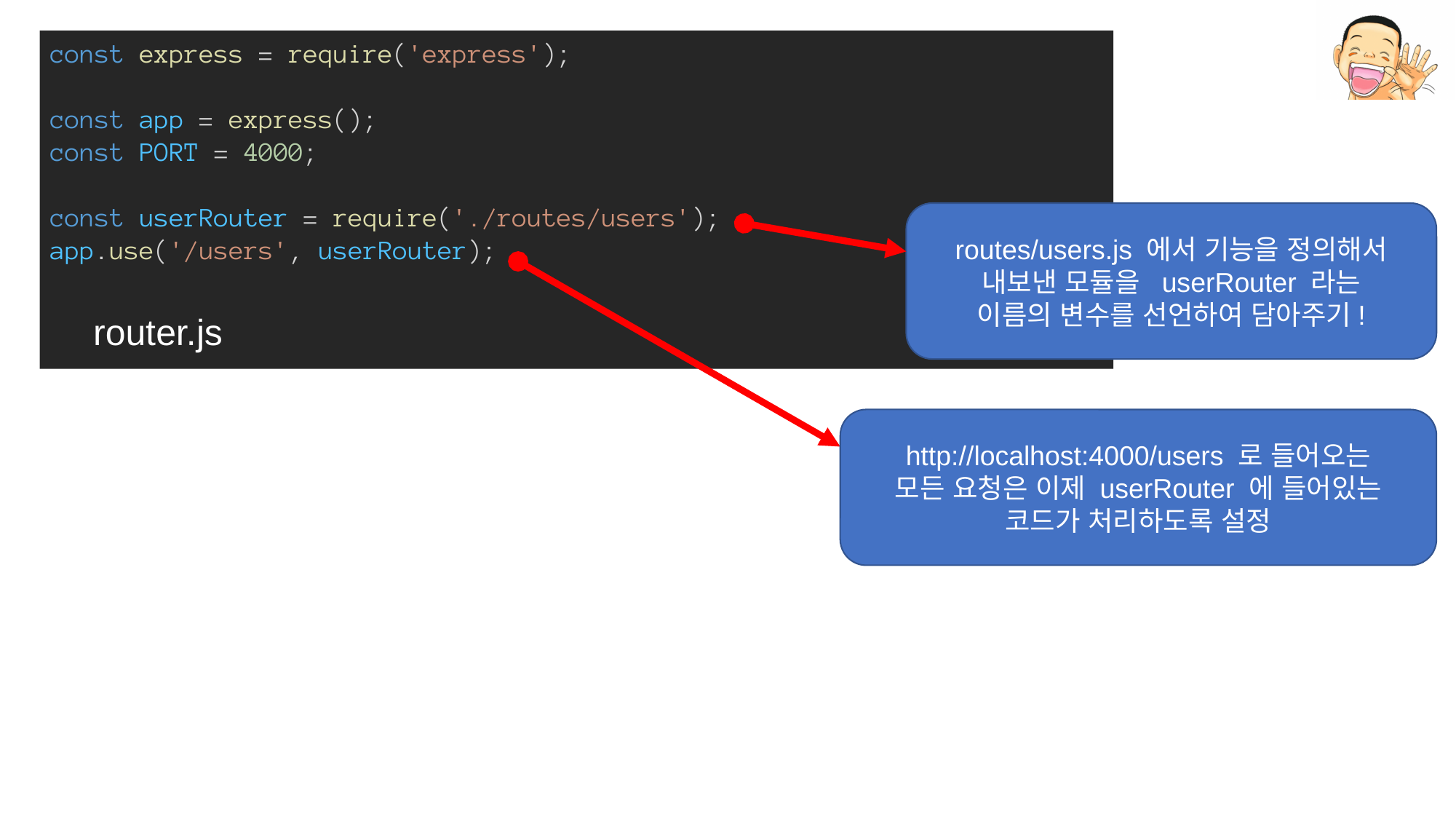

const express = require('express');
const app = express();
const PORT = 4000;
const userRouter = require('./routes/users');
app.use('/users', userRouter);

routes/users.js 에서 기능을 정의해서
내보낸 모듈을  userRouter 라는
이름의 변수를 선언하여 담아주기!
router.js
http://localhost:4000/users 로 들어오는
모든 요청은 이제 userRouter 에 들어있는
코드가 처리하도록 설정